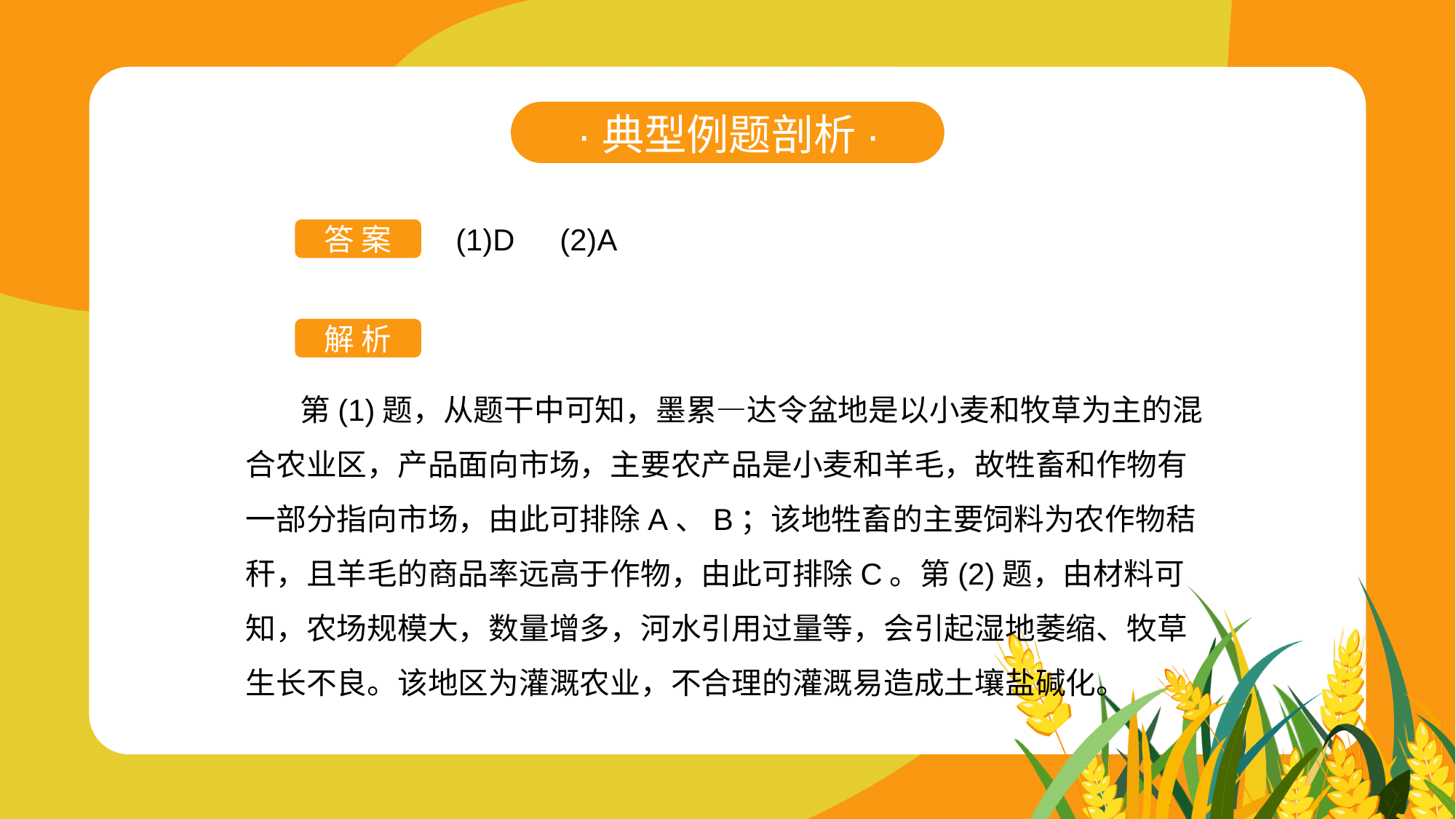

·典型例题剖析·
(1)D　(2)A
答 案
解 析
第(1)题，从题干中可知，墨累—达令盆地是以小麦和牧草为主的混合农业区，产品面向市场，主要农产品是小麦和羊毛，故牲畜和作物有一部分指向市场，由此可排除A、B；该地牲畜的主要饲料为农作物秸秆，且羊毛的商品率远高于作物，由此可排除C。第(2)题，由材料可知，农场规模大，数量增多，河水引用过量等，会引起湿地萎缩、牧草生长不良。该地区为灌溉农业，不合理的灌溉易造成土壤盐碱化。